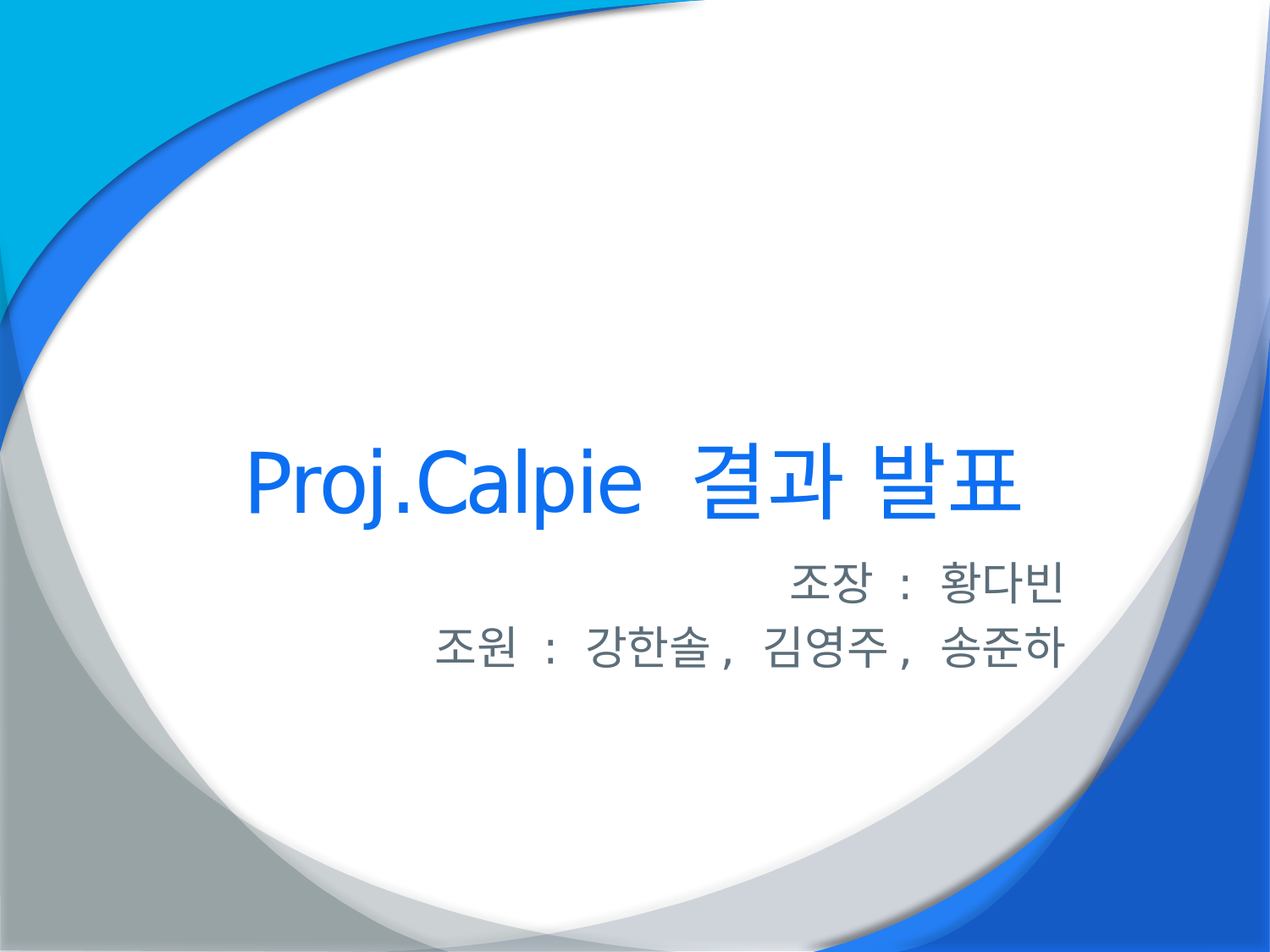

# Proj.Calpie 결과 발표
조장 : 황다빈
조원 : 강한솔, 김영주, 송준하